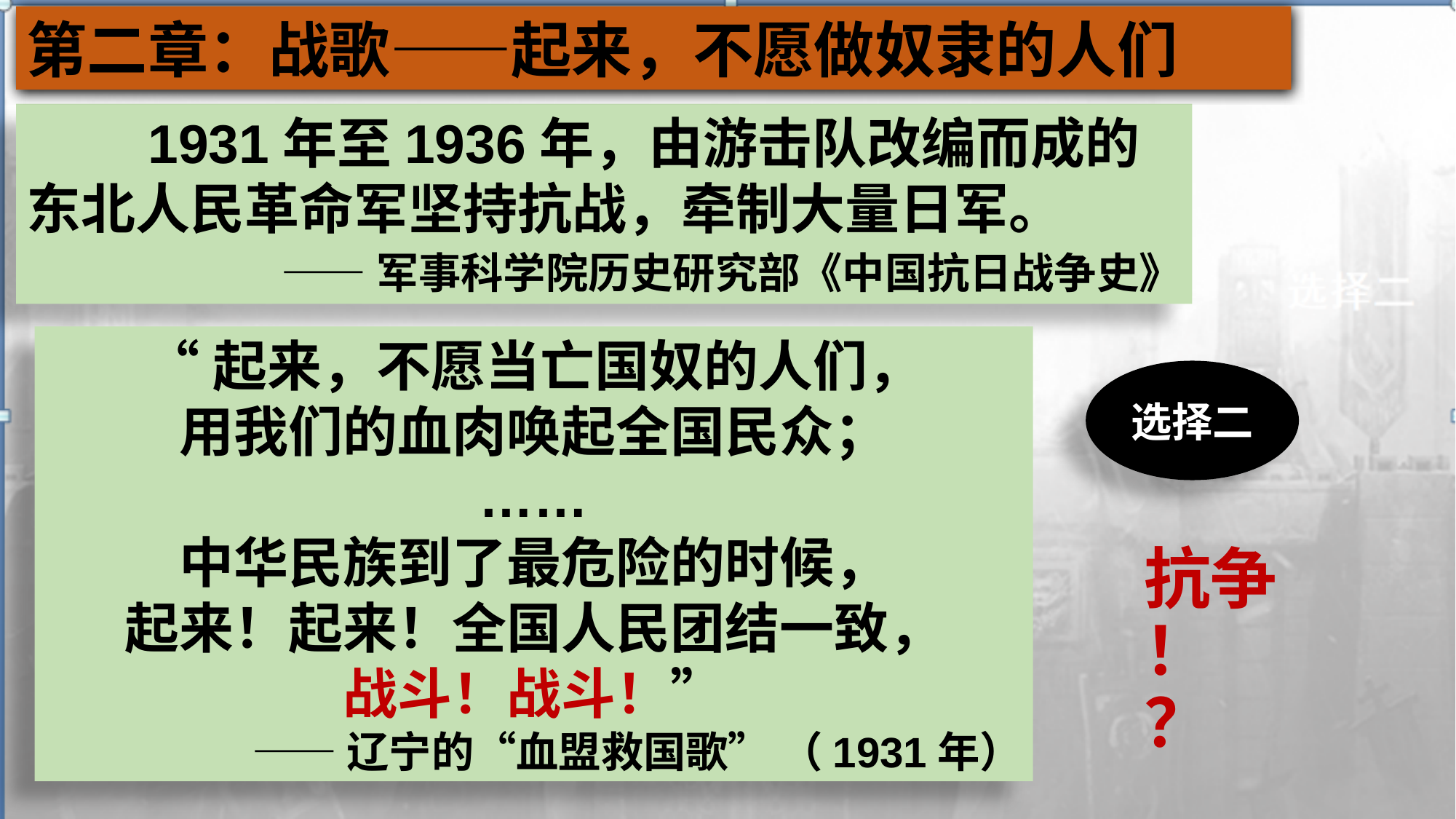

第二章：战歌——起来，不愿做奴隶的人们
         1931年至1936年，由游击队改编而成的东北人民革命军坚持抗战，牵制大量日军。
  ——军事科学院历史研究部《中国抗日战争史》
“起来，不愿当亡国奴的人们，
用我们的血肉唤起全国民众；
……
中华民族到了最危险的时候，
起来！起来！全国人民团结一致，
战斗！战斗！”
——辽宁的“血盟救国歌” （1931年）

选择二
抗争
！
？